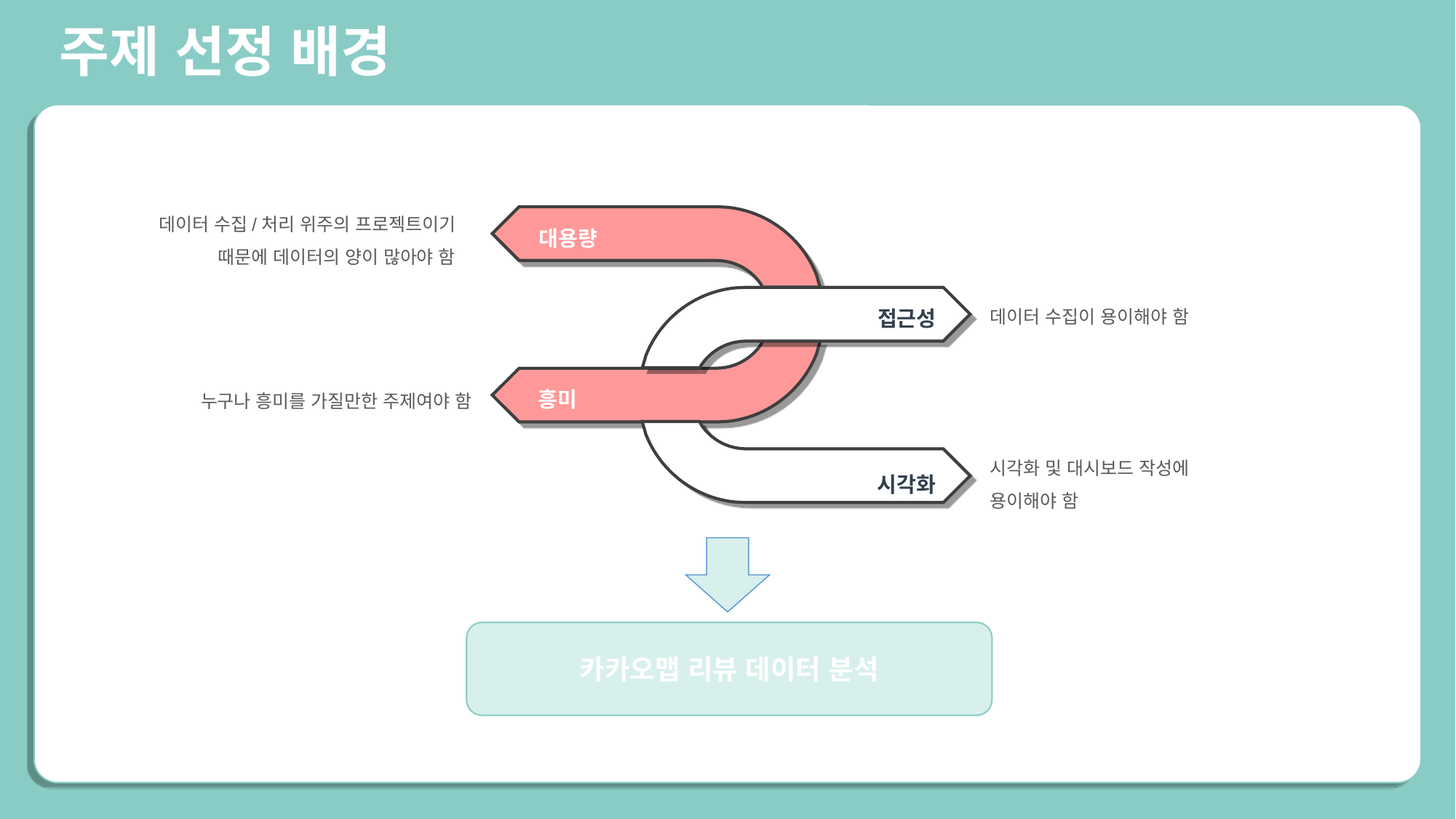

주제 선정 배경

크
데이터 수집/처리 위주의 프로젝트이기 때문에 데이터의 양이 많아야 함

대용량

접근성
데이터 수집이 용이해야 함
흥미
누구나 흥미를 가질만한 주제여야 함
시각화 및 대시보드 작성에
용이해야 함
시각화

카카오맵 리뷰 데이터 분석